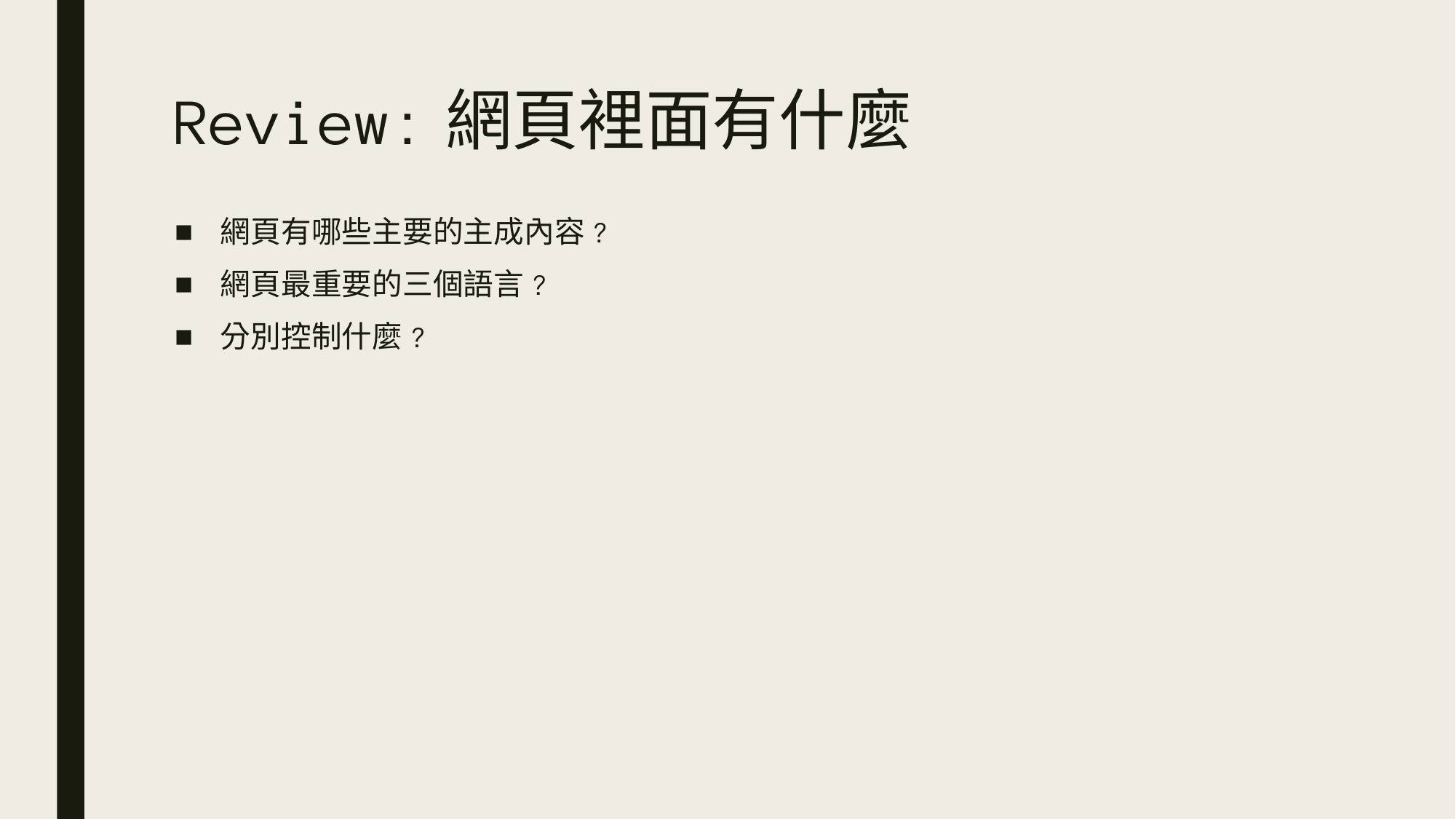

# Review:網頁裡面有什麼
網頁有哪些主要的主成內容?
網頁最重要的三個語言?
分別控制什麼?